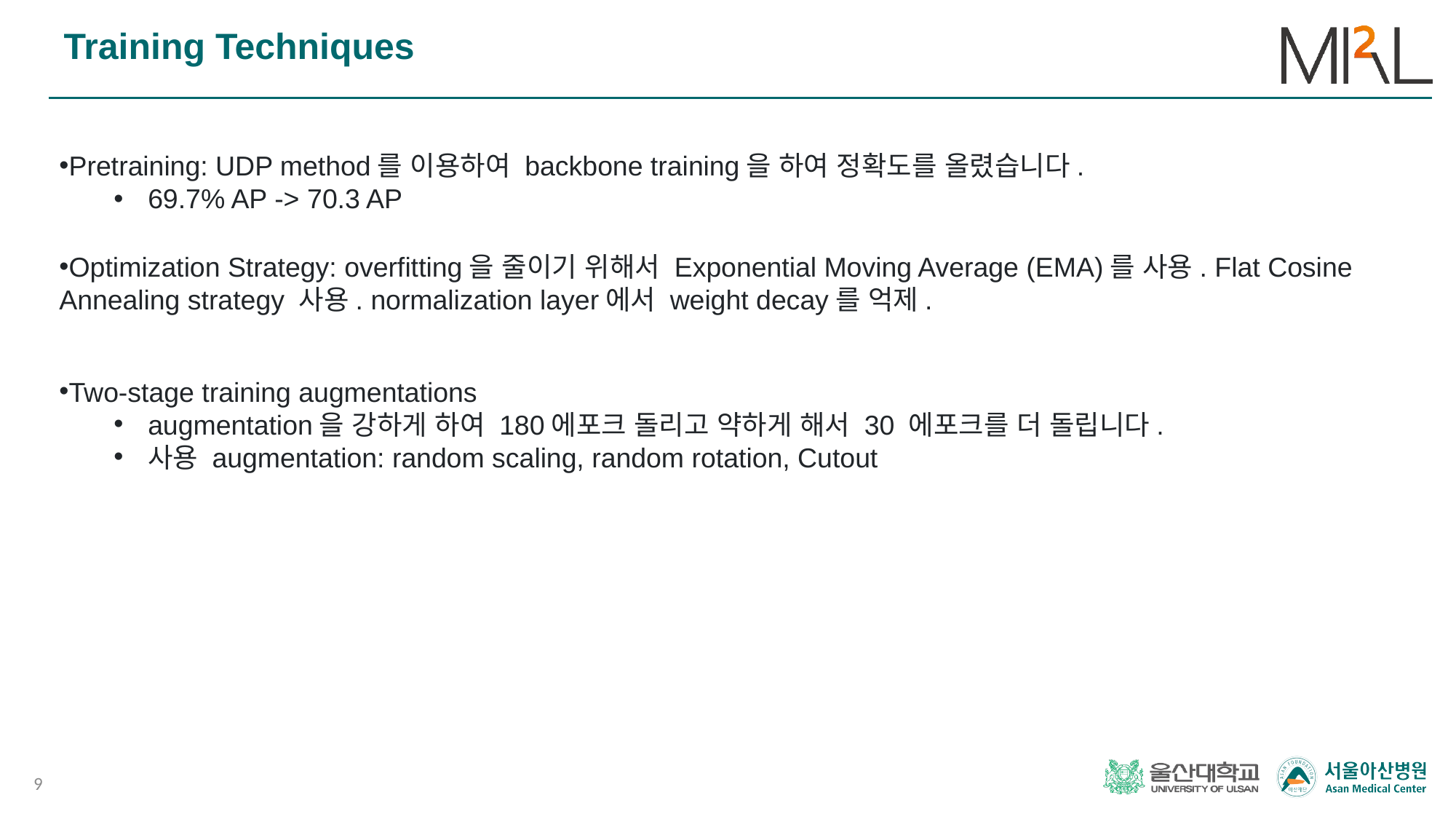

Training Techniques
Pretraining: UDP method를 이용하여 backbone training을 하여 정확도를 올렸습니다.
69.7% AP -> 70.3 AP
Optimization Strategy: overfitting을 줄이기 위해서 Exponential Moving Average (EMA)를 사용. Flat Cosine Annealing strategy 사용. normalization layer에서 weight decay를 억제.
Two-stage training augmentations
augmentation을 강하게 하여 180에포크 돌리고 약하게 해서 30 에포크를 더 돌립니다.
사용 augmentation: random scaling, random rotation, Cutout
9